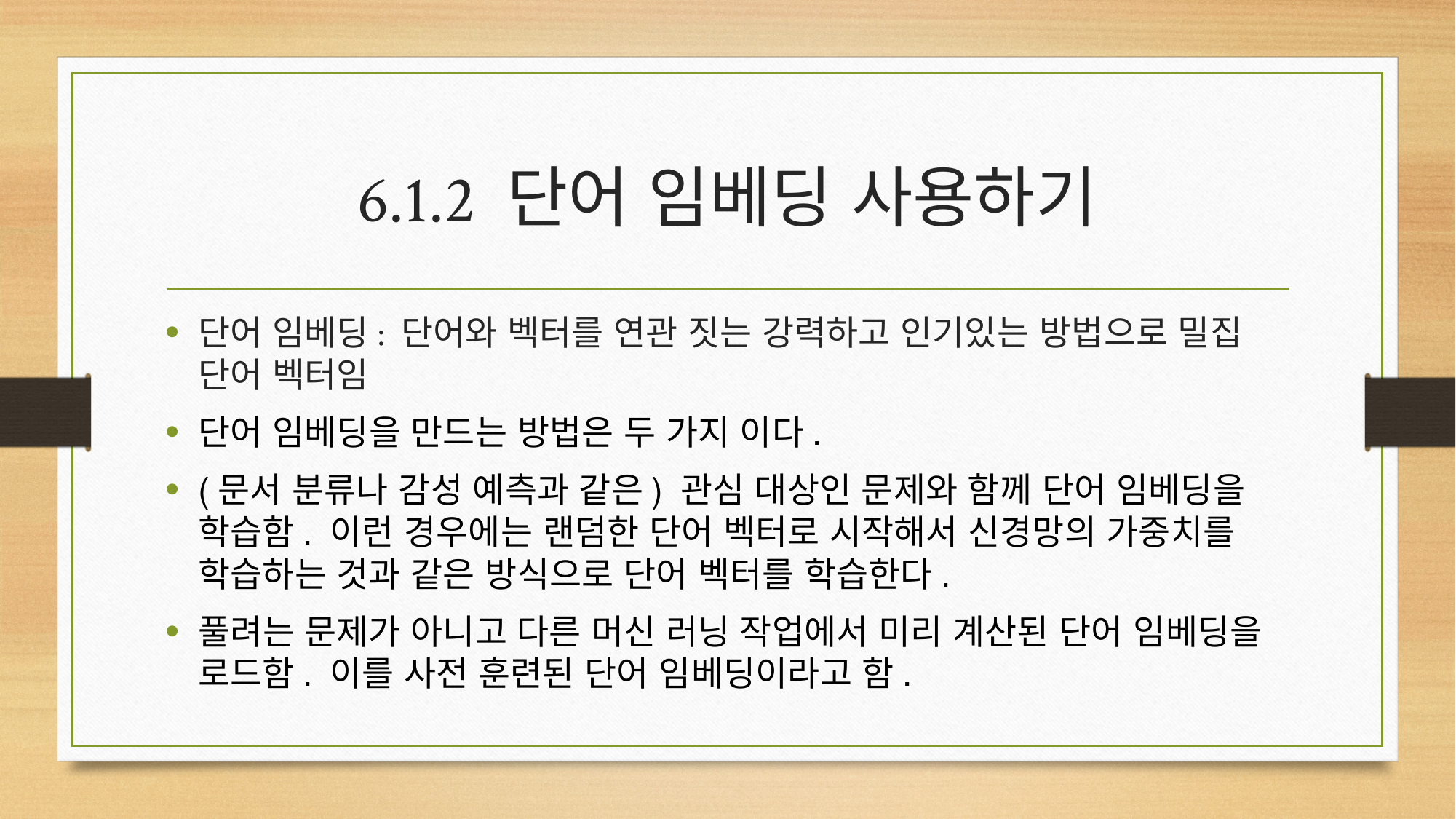

# 6.1.2 단어 임베딩 사용하기
단어 임베딩: 단어와 벡터를 연관 짓는 강력하고 인기있는 방법으로 밀집 단어 벡터임
단어 임베딩을 만드는 방법은 두 가지 이다.
(문서 분류나 감성 예측과 같은) 관심 대상인 문제와 함께 단어 임베딩을 학습함. 이런 경우에는 랜덤한 단어 벡터로 시작해서 신경망의 가중치를 학습하는 것과 같은 방식으로 단어 벡터를 학습한다.
풀려는 문제가 아니고 다른 머신 러닝 작업에서 미리 계산된 단어 임베딩을 로드함. 이를 사전 훈련된 단어 임베딩이라고 함.